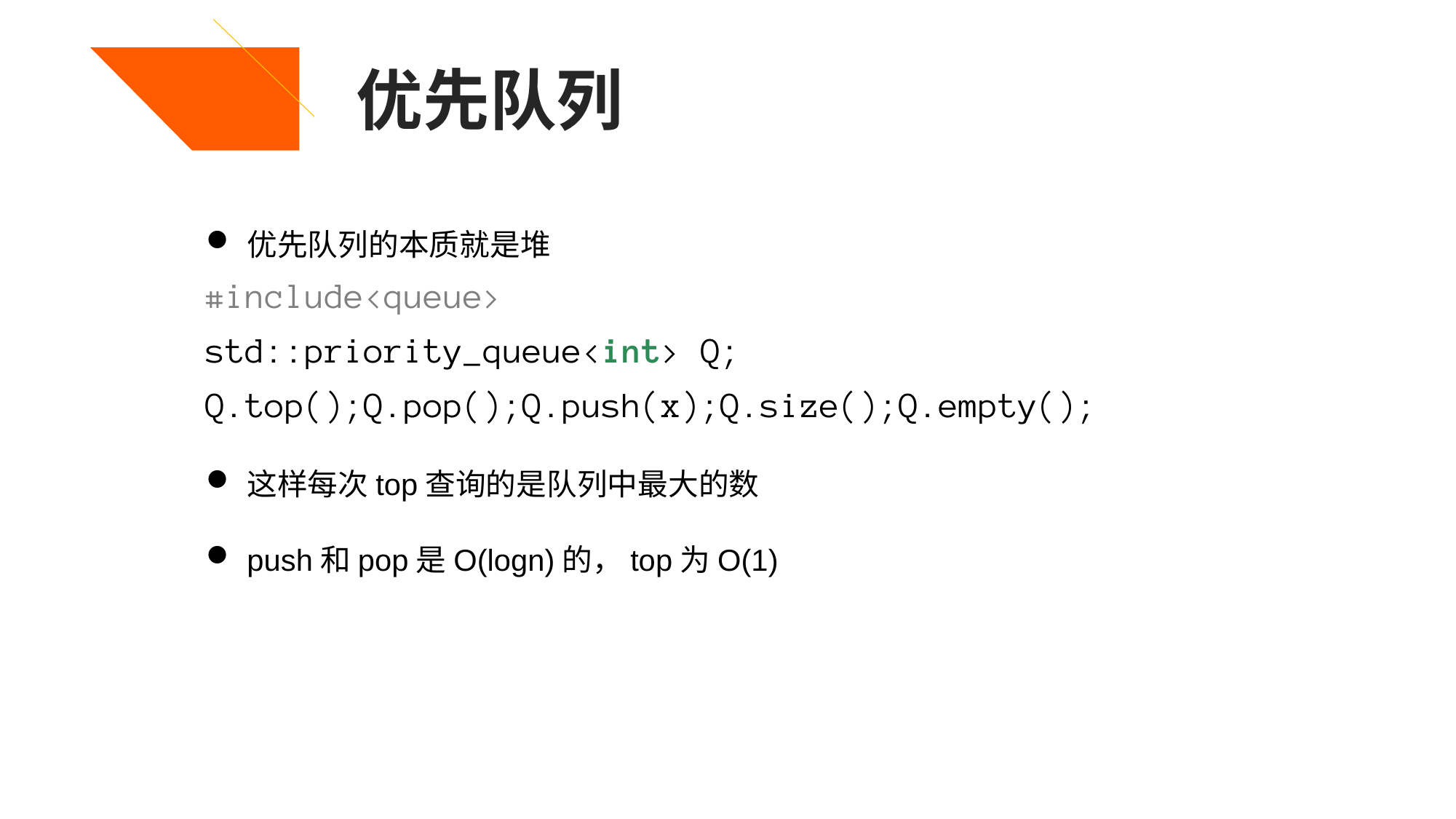

优先队列
优先队列的本质就是堆
#include<queue>
std::priority_queue<int> Q;
Q.top();Q.pop();Q.push(x);Q.size();Q.empty();
这样每次top查询的是队列中最大的数
push和pop是O(logn)的，top为O(1)